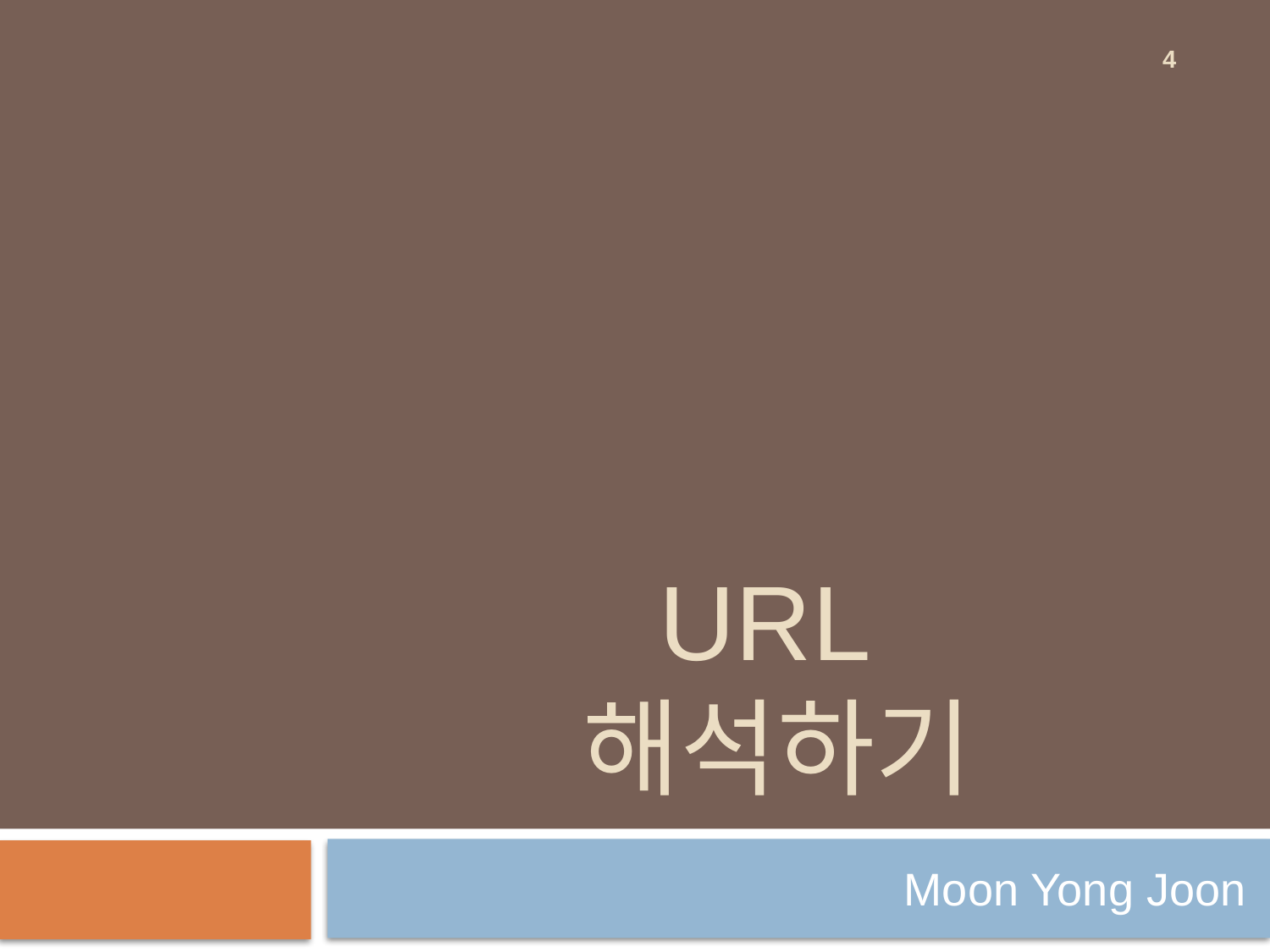

4
# URL 해석하기
Moon Yong Joon